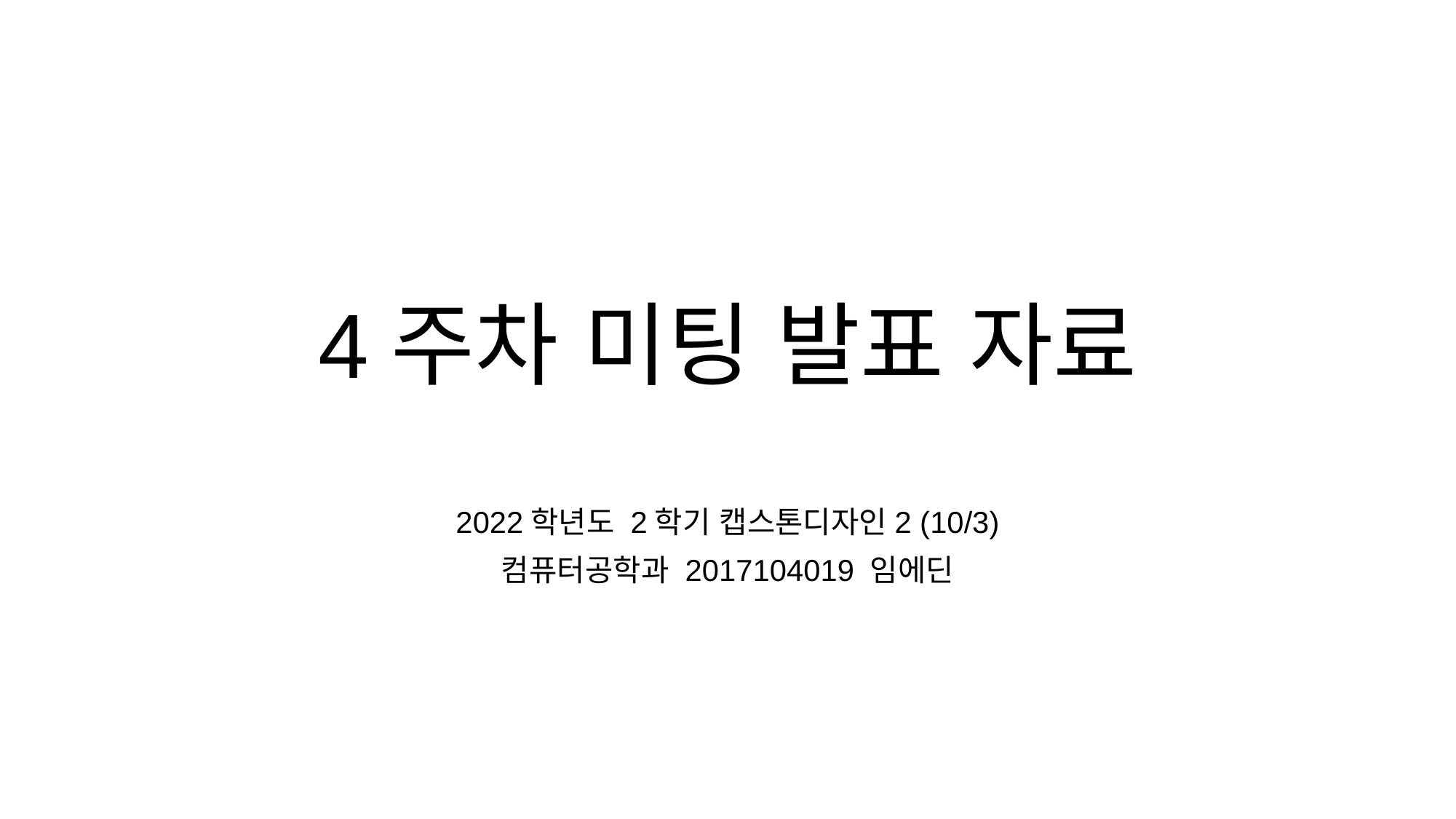

# 4주차 미팅 발표 자료
2022학년도 2학기 캡스톤디자인2 (10/3)
컴퓨터공학과 2017104019 임에딘